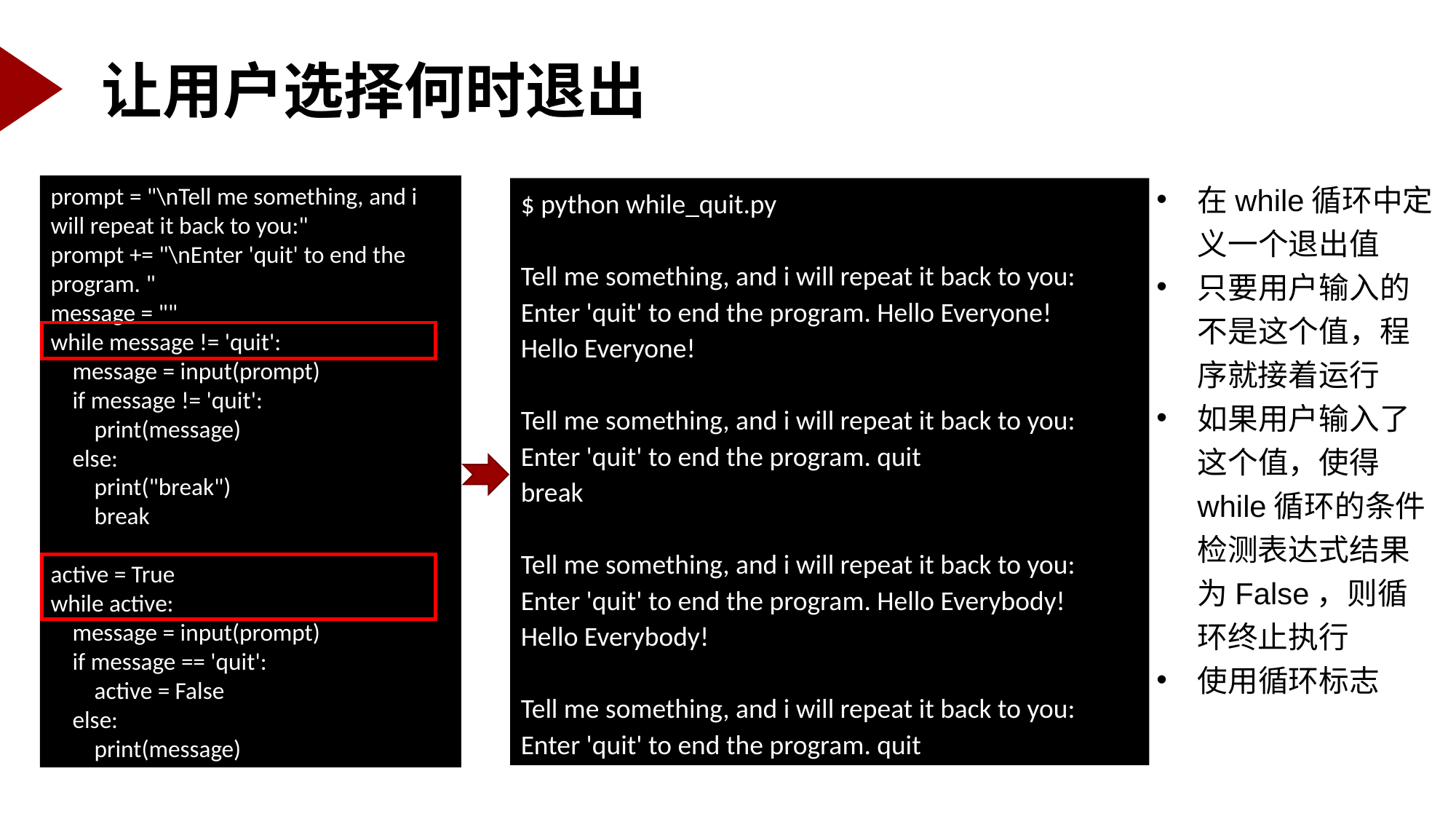

让用户选择何时退出

在while循环中定义一个退出值
只要用户输入的不是这个值，程序就接着运行
如果用户输入了这个值，使得while循环的条件检测表达式结果为False，则循环终止执行
使用循环标志
prompt = "\nTell me something, and i will repeat it back to you:"
prompt += "\nEnter 'quit' to end the program. "
message = ""
while message != 'quit':
    message = input(prompt)
    if message != 'quit':
        print(message)
    else:
        print("break")
        break

active = True
while active:
    message = input(prompt)
    if message == 'quit':
        active = False
    else:
        print(message)
$ python while_quit.py

Tell me something, and i will repeat it back to you:
Enter 'quit' to end the program. Hello Everyone!
Hello Everyone!

Tell me something, and i will repeat it back to you:
Enter 'quit' to end the program. quit
break

Tell me something, and i will repeat it back to you:
Enter 'quit' to end the program. Hello Everybody!
Hello Everybody!

Tell me something, and i will repeat it back to you:
Enter 'quit' to end the program. quit